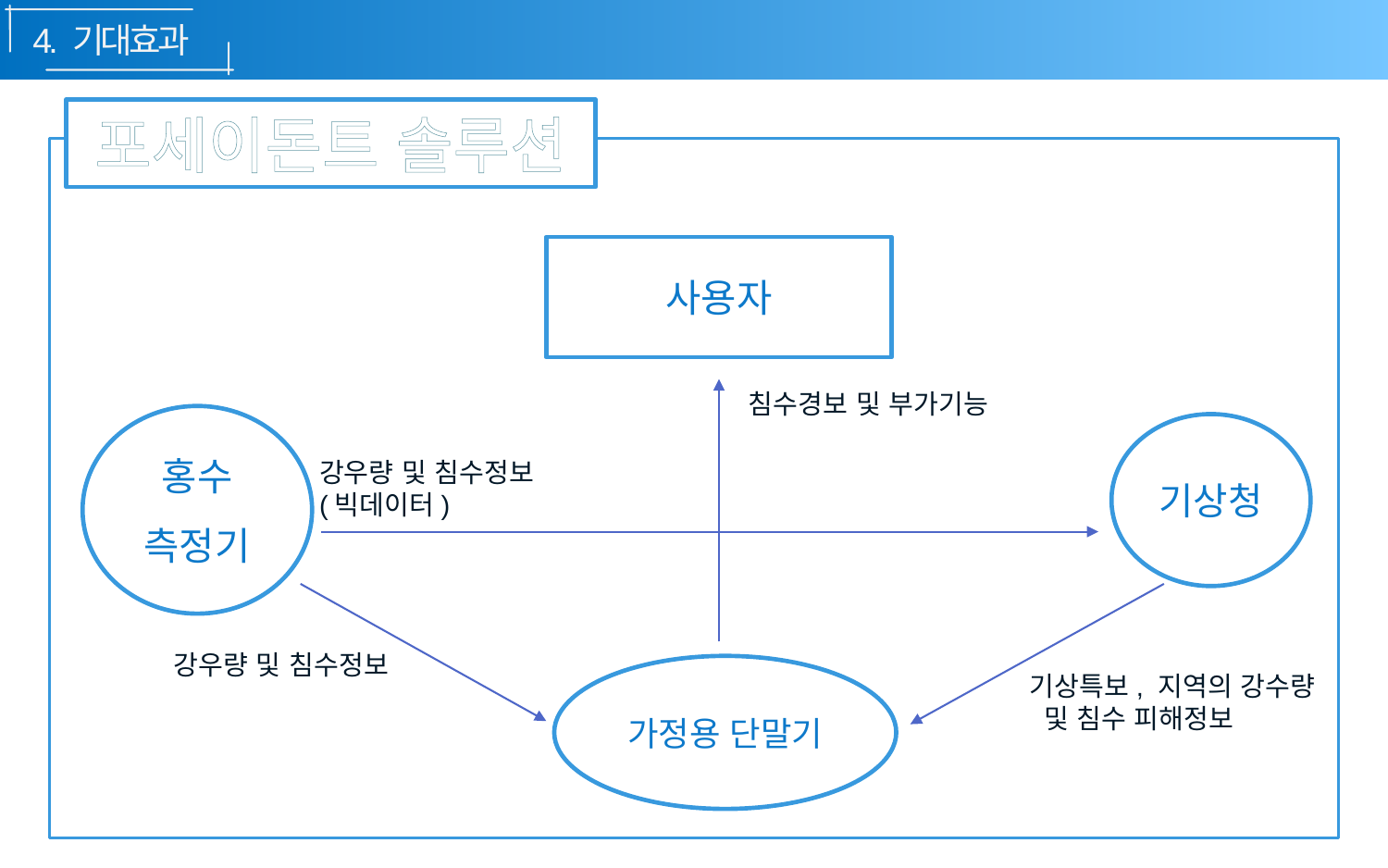

4. 기대효과
포세이돈트 솔루션

사용자
침수경보 및 부가기능
홍수
측정기
기상청
강우량 및 침수정보
(빅데이터)
강우량 및 침수정보
가정용 단말기
기상특보, 지역의 강수량
 및 침수 피해정보